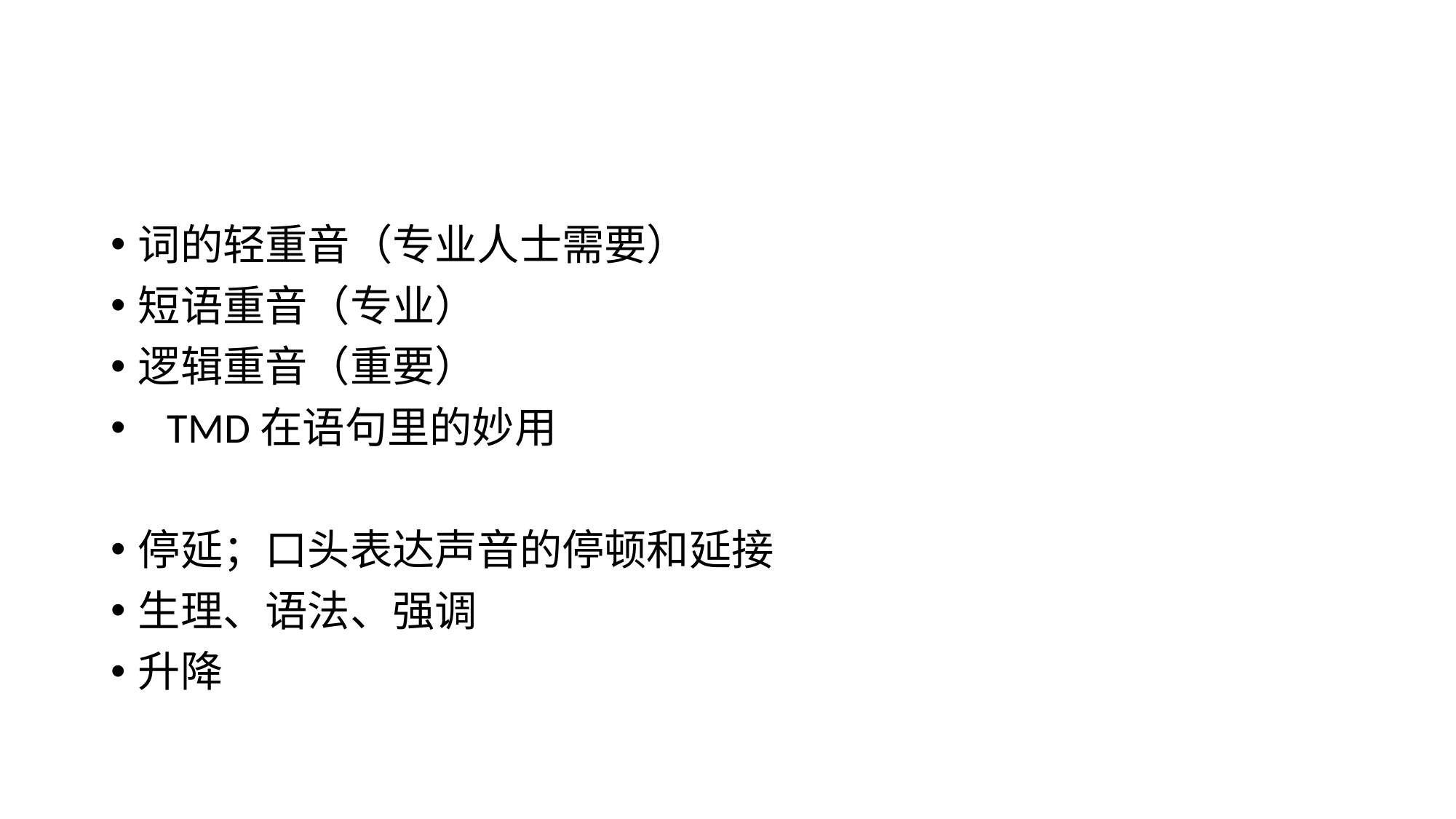

#
词的轻重音（专业人士需要）
短语重音（专业）
逻辑重音（重要）
   TMD在语句里的妙用

停延；口头表达声音的停顿和延接
生理、语法、强调
升降